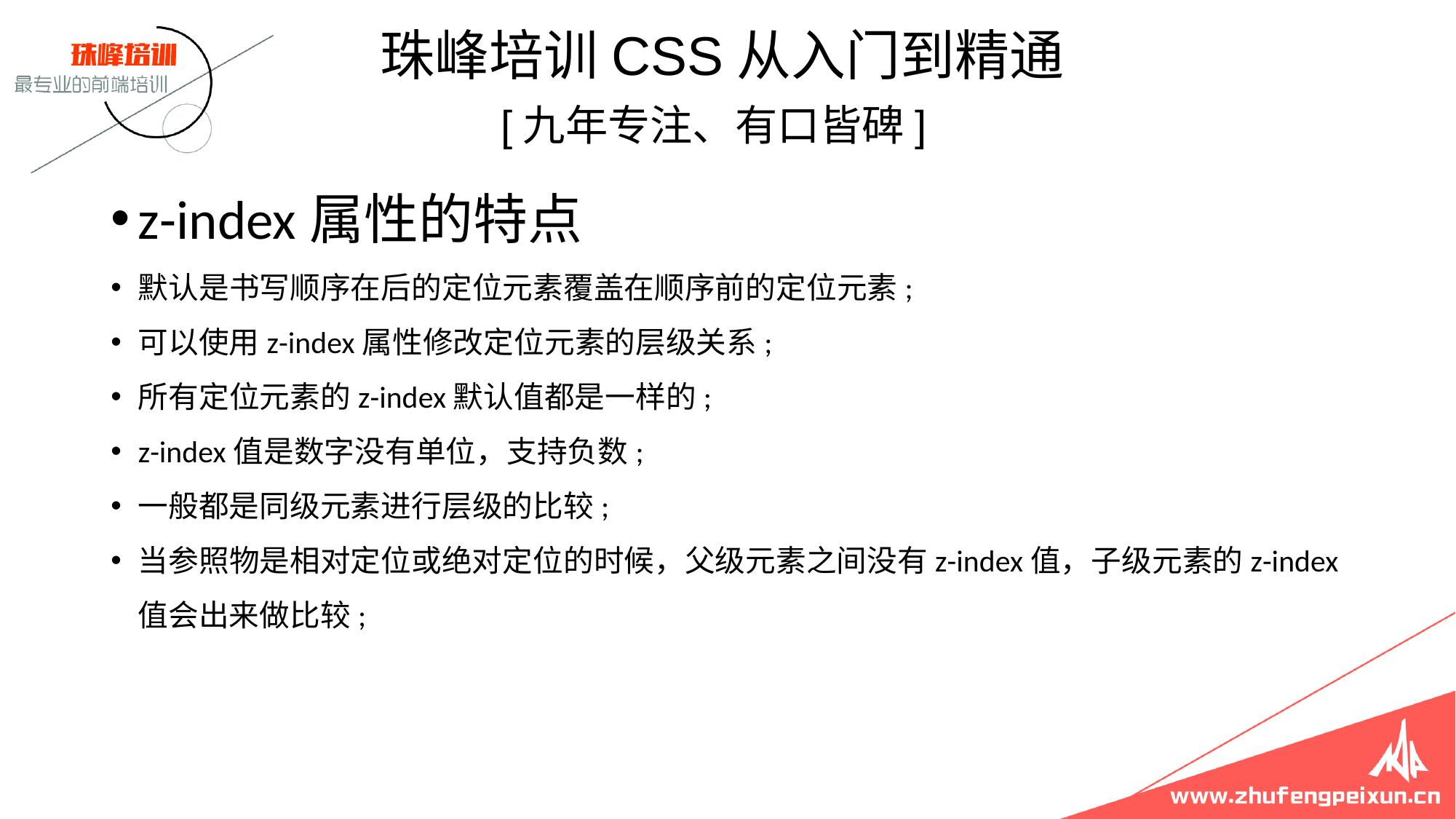

珠峰培训CSS从入门到精通
        [九年专注、有口皆碑]
z-index属性的特点
默认是书写顺序在后的定位元素覆盖在顺序前的定位元素;
可以使用z-index属性修改定位元素的层级关系;
所有定位元素的z-index默认值都是一样的;
z-index值是数字没有单位，支持负数;
一般都是同级元素进行层级的比较;
当参照物是相对定位或绝对定位的时候，父级元素之间没有z-index值，子级元素的z-index值会出来做比较;